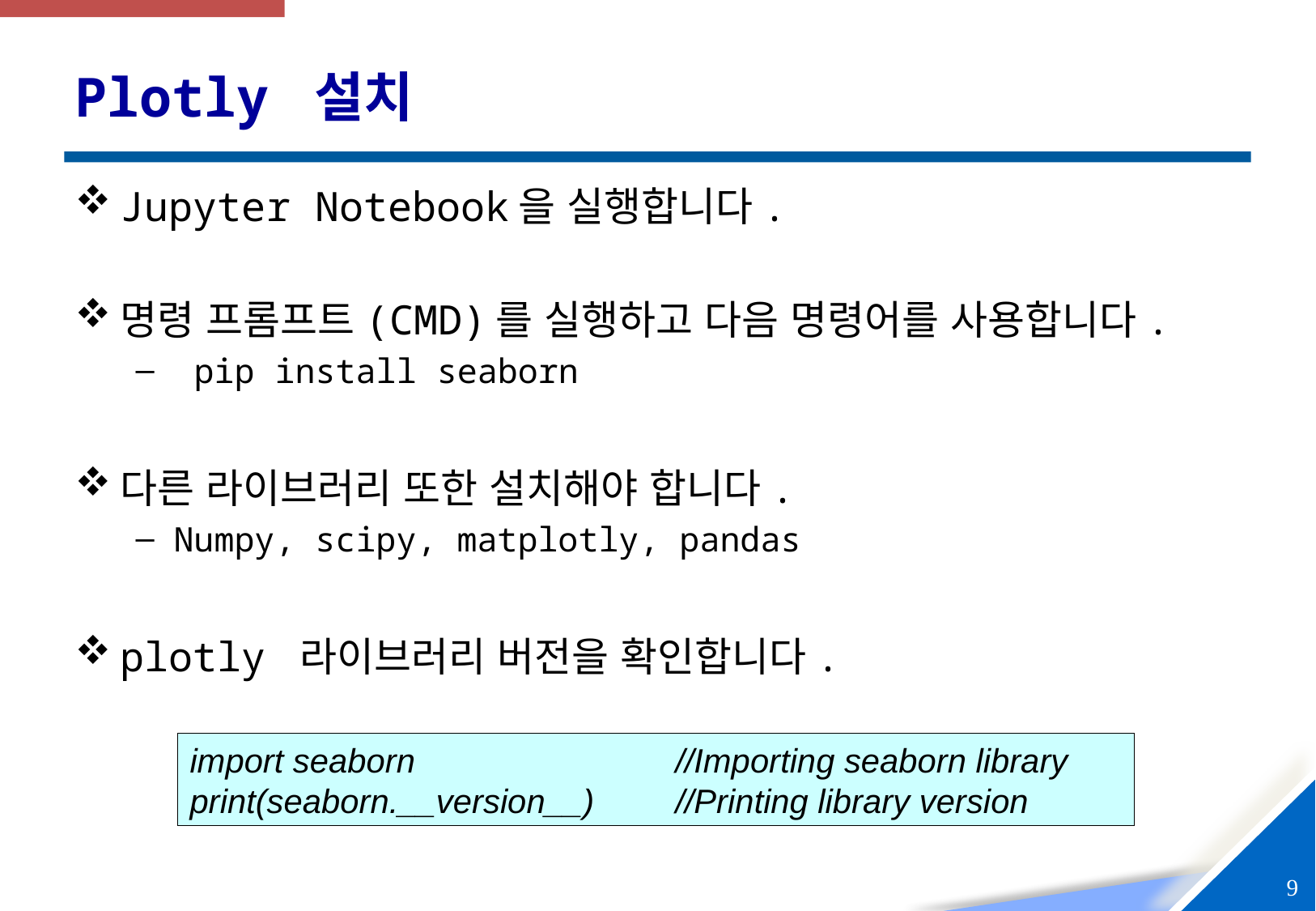

# Plotly 설치
Jupyter Notebook을 실행합니다.

명령 프롬프트(CMD)를 실행하고 다음 명령어를 사용합니다.
 pip install seaborn

다른 라이브러리 또한 설치해야 합니다.
Numpy, scipy, matplotly, pandas

plotly 라이브러리 버전을 확인합니다.

import seaborn			//Importing seaborn library
print(seaborn.__version__)	//Printing library version
9